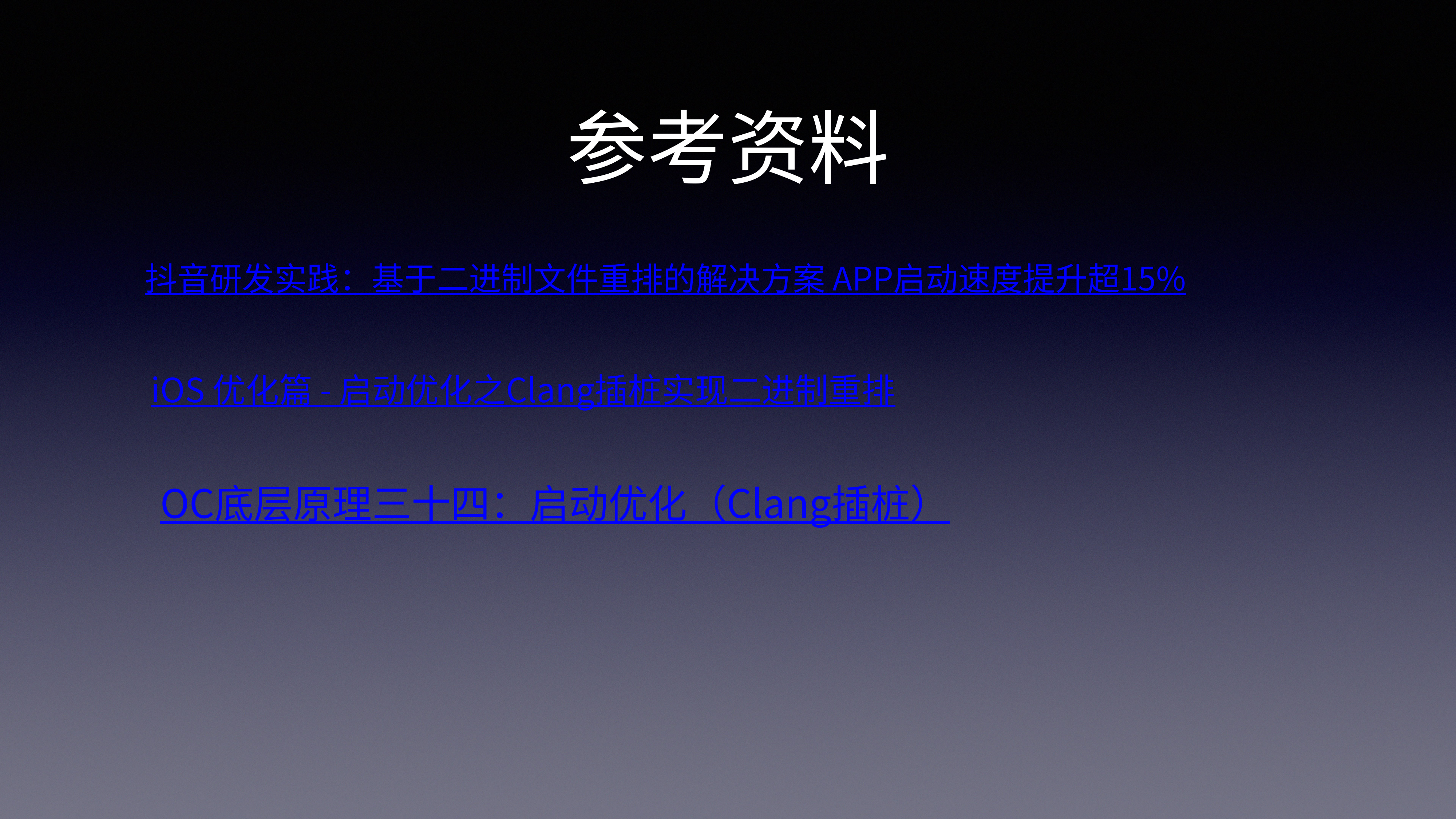

# 参考资料
抖音研发实践：基于二进制文件重排的解决方案 APP启动速度提升超15%
iOS 优化篇 - 启动优化之Clang插桩实现二进制重排
OC底层原理三十四：启动优化（Clang插桩）